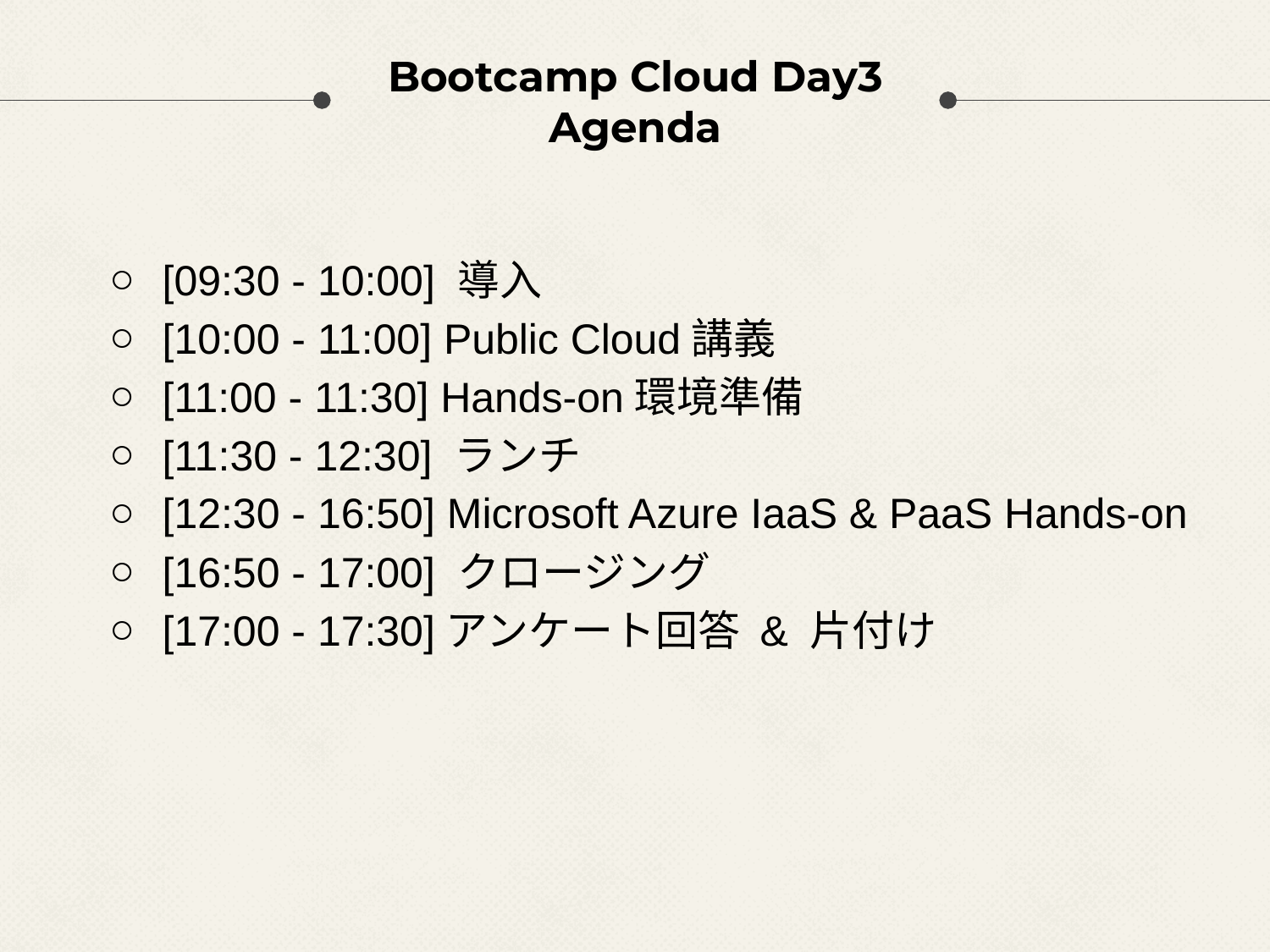

# Bootcamp Cloud Day3 Agenda
[09:30 - 10:00] 導入
[10:00 - 11:00] Public Cloud講義
[11:00 - 11:30] Hands-on環境準備
[11:30 - 12:30] ランチ
[12:30 - 16:50] Microsoft Azure IaaS & PaaS Hands-on
[16:50 - 17:00] クロージング
[17:00 - 17:30]アンケート回答 & 片付け